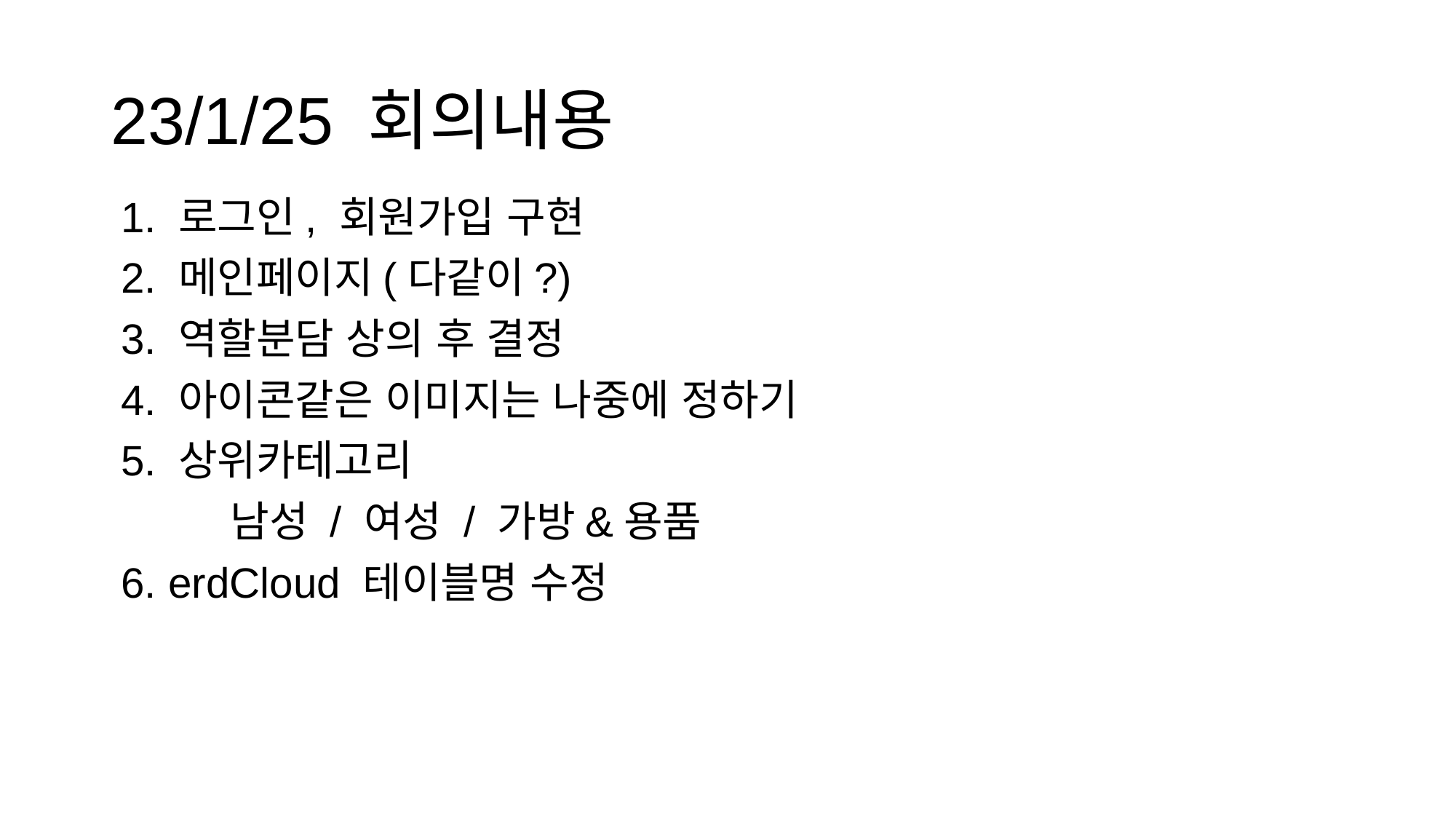

# 23/1/25 회의내용
1. 로그인, 회원가입 구현
2. 메인페이지(다같이?)
3. 역할분담 상의 후 결정
4. 아이콘같은 이미지는 나중에 정하기
5. 상위카테고리
	남성 / 여성 / 가방&용품
6. erdCloud 테이블명 수정